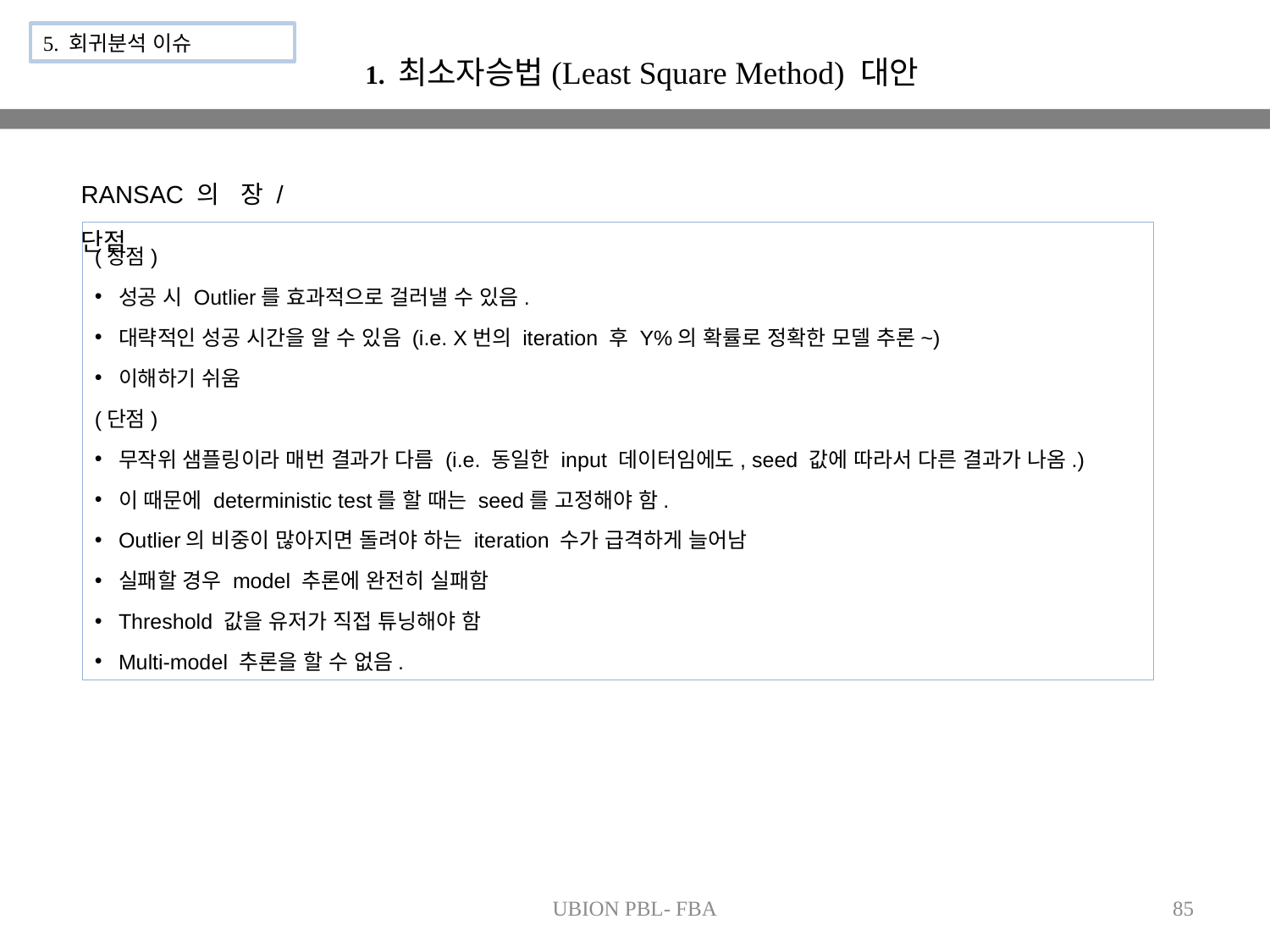

5. 회귀분석 이슈
1. 최소자승법(Least Square Method) 대안

RANSAC의 장/단점
(장점)
성공 시 Outlier를 효과적으로 걸러낼 수 있음.
대략적인 성공 시간을 알 수 있음 (i.e. X번의 iteration 후 Y%의 확률로 정확한 모델 추론~)
이해하기 쉬움
(단점)
무작위 샘플링이라 매번 결과가 다름 (i.e. 동일한 input 데이터임에도, seed 값에 따라서 다른 결과가 나옴.)
이 때문에 deterministic test를 할 때는 seed를 고정해야 함.
Outlier의 비중이 많아지면 돌려야 하는 iteration 수가 급격하게 늘어남
실패할 경우 model 추론에 완전히 실패함
Threshold 값을 유저가 직접 튜닝해야 함
Multi-model 추론을 할 수 없음.

UBION PBL- FBA
85